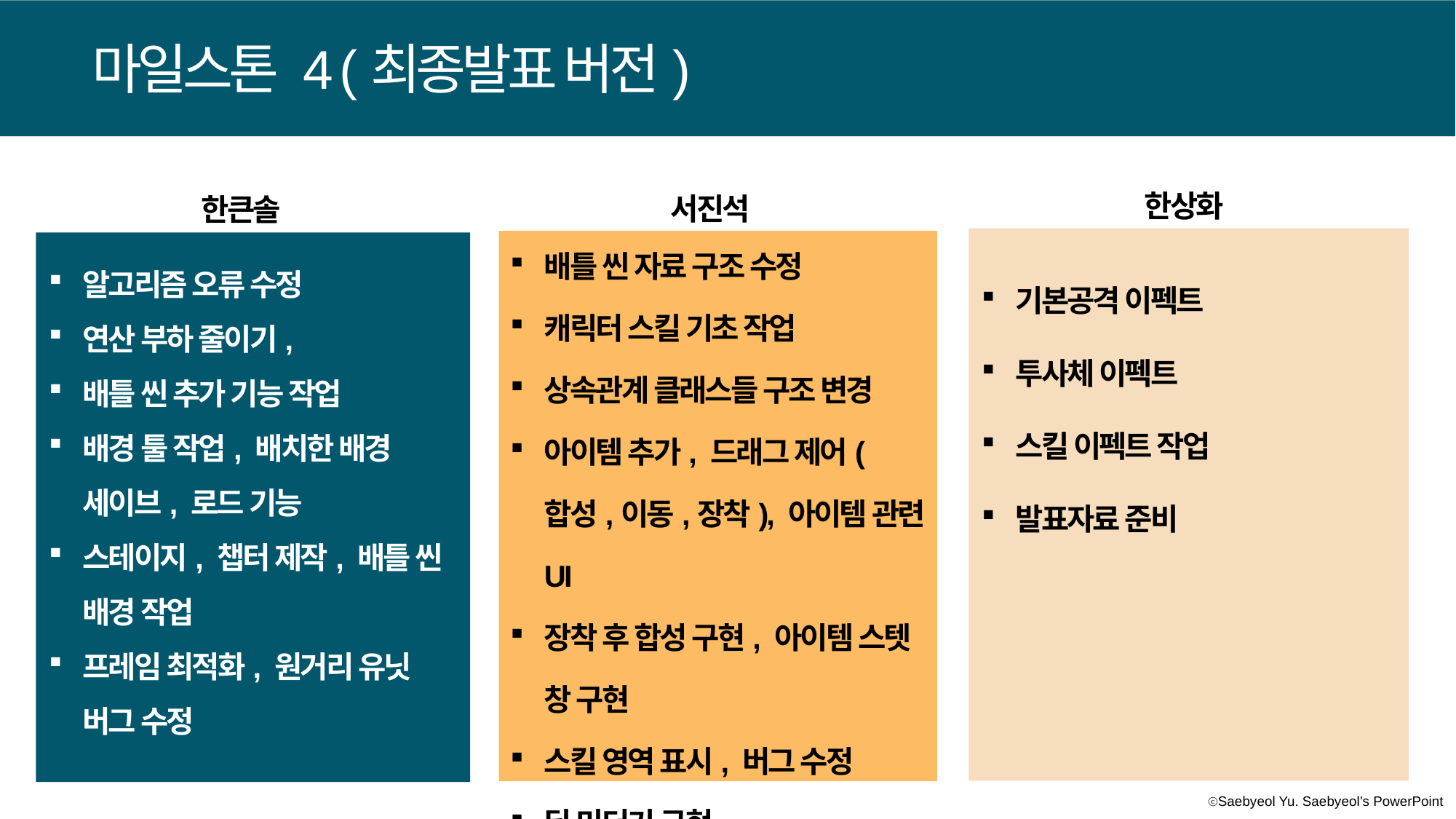

마일스톤 4 (최종발표 버전)
한상화
서진석
한큰솔
배틀 씬 자료 구조 수정
캐릭터 스킬 기초 작업
상속관계 클래스들 구조 변경
아이템 추가, 드래그 제어( 합성,이동,장착), 아이템 관련 UI
장착 후 합성 구현, 아이템 스텟 창 구현
스킬 영역 표시, 버그 수정
딜 미터기 구현

기본공격 이펙트
투사체 이펙트
스킬 이펙트 작업
발표자료 준비
알고리즘 오류 수정
연산 부하 줄이기,
배틀 씬 추가 기능 작업
배경 툴 작업, 배치한 배경 세이브, 로드 기능
스테이지, 챕터 제작, 배틀 씬 배경 작업
프레임 최적화, 원거리 유닛 버그 수정